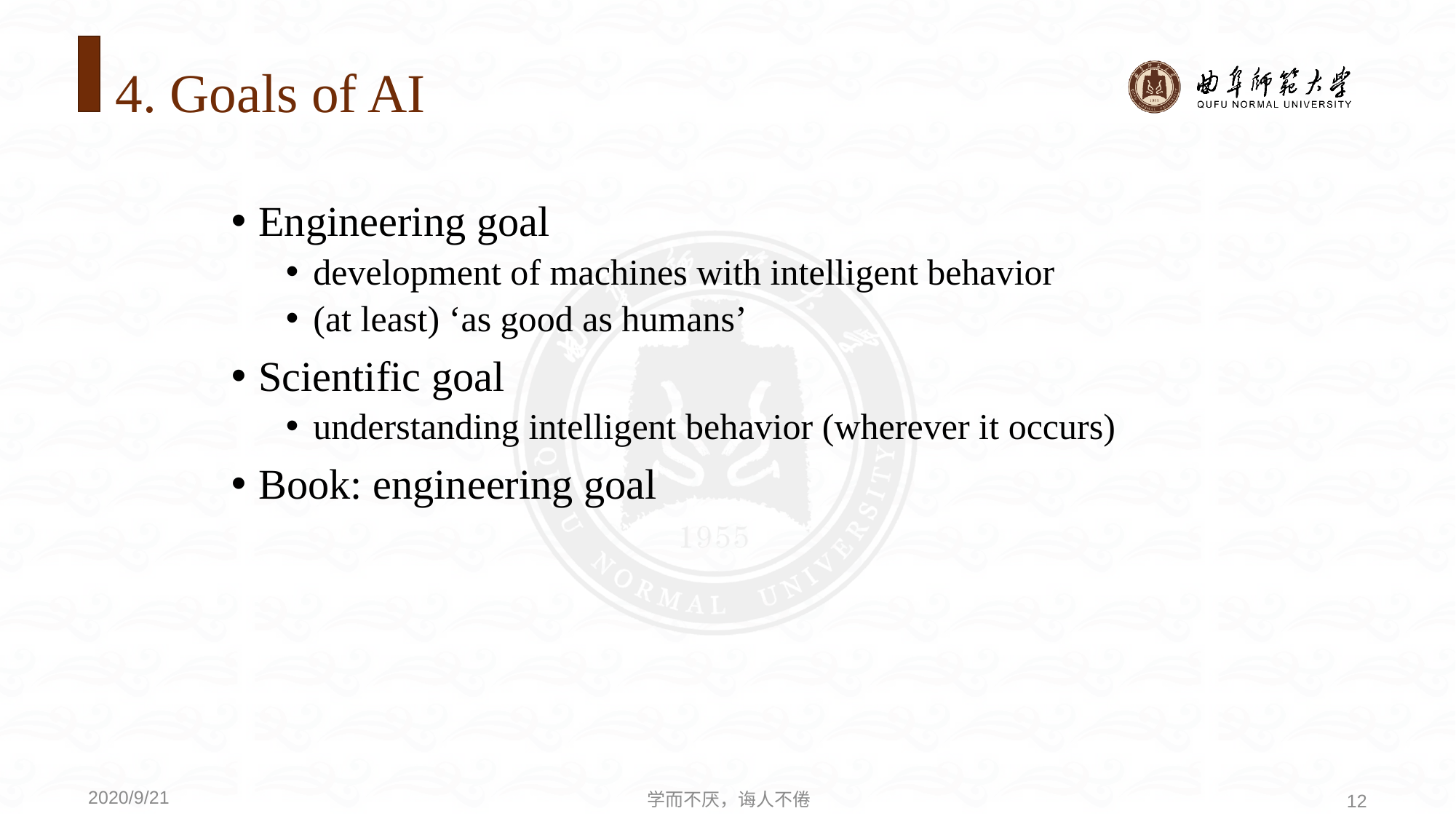

# 4. Goals of AI
Engineering goal
development of machines with intelligent behavior
(at least) ‘as good as humans’
Scientific goal
understanding intelligent behavior (wherever it occurs)
Book: engineering goal
学而不厌，诲人不倦
12
2020/9/21